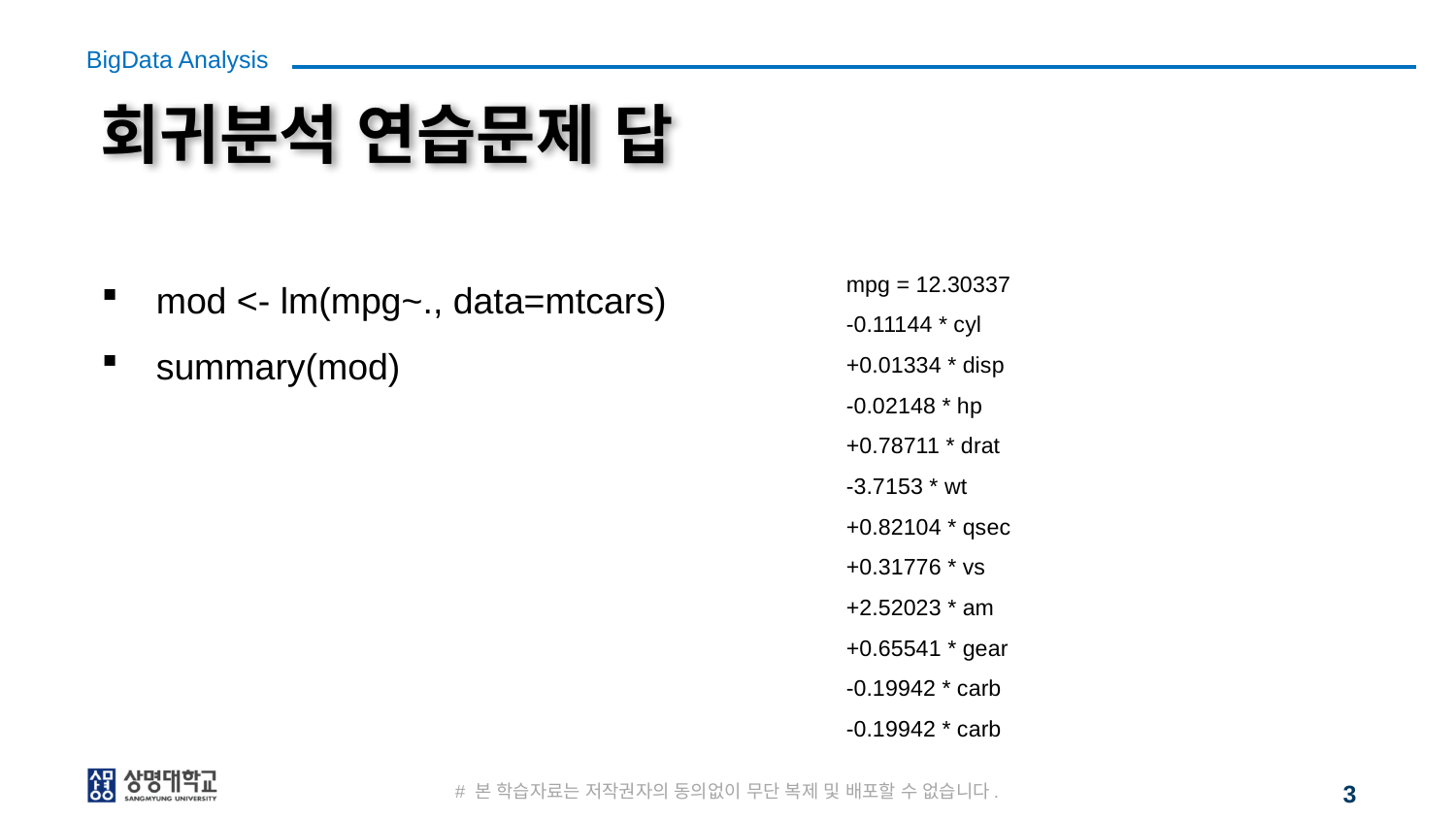

# 회귀분석 연습문제 답
mpg = 12.30337
-0.11144 * cyl
+0.01334 * disp
-0.02148 * hp
+0.78711 * drat
-3.7153 * wt
+0.82104 * qsec
+0.31776 * vs
+2.52023 * am
+0.65541 * gear
-0.19942 * carb
-0.19942 * carb
mod <- lm(mpg~., data=mtcars)
summary(mod)

# 본 학습자료는 저작권자의 동의없이 무단 복제 및 배포할 수 없습니다.
3